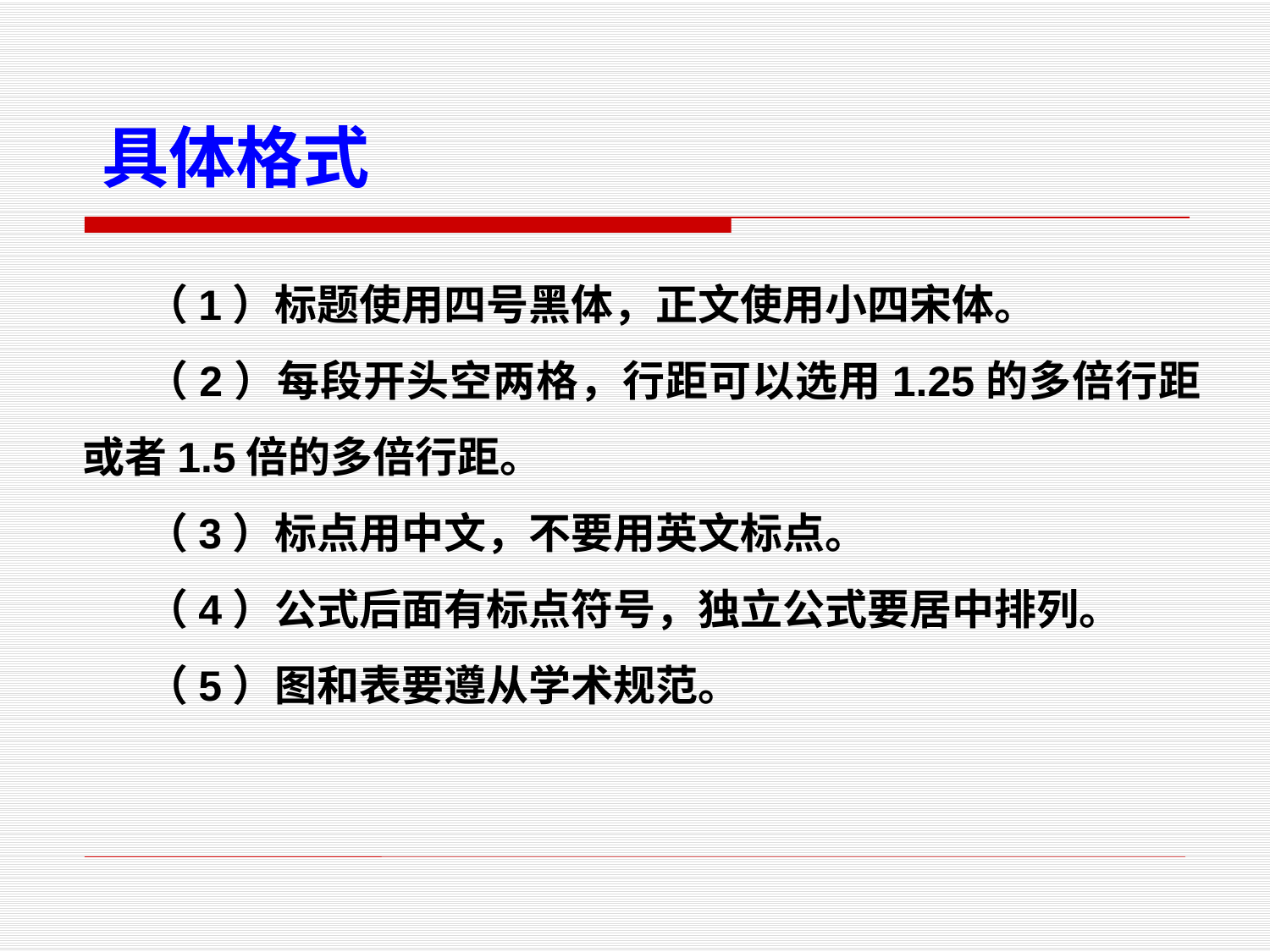

具体格式
（1）标题使用四号黑体，正文使用小四宋体。
（2）每段开头空两格，行距可以选用1.25的多倍行距或者1.5倍的多倍行距。
（3）标点用中文，不要用英文标点。
（4）公式后面有标点符号，独立公式要居中排列。
（5）图和表要遵从学术规范。